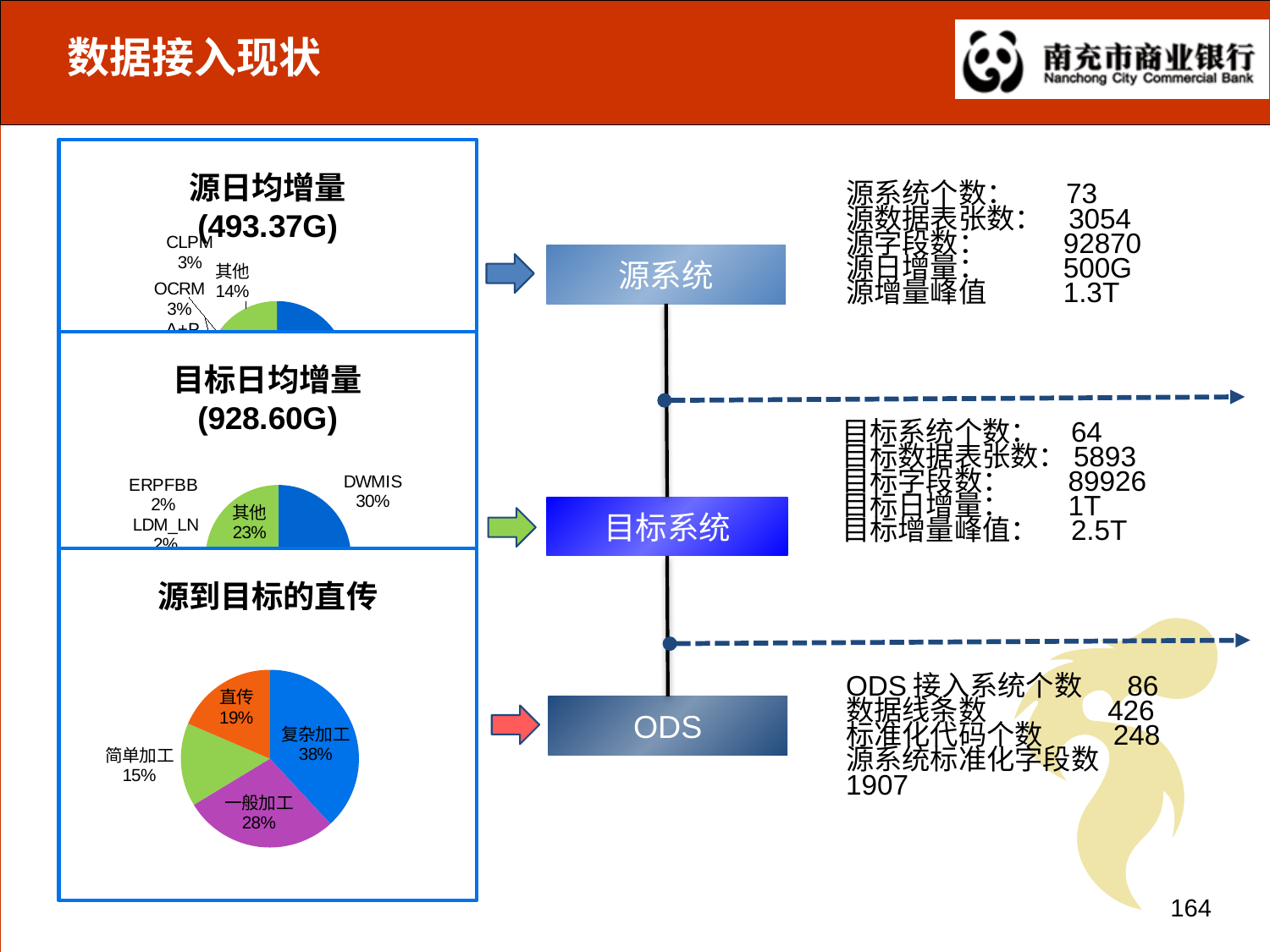

数据接入现状

### Chart: 源日均增量
(493.37G)

| Category | 数据量(G) |
|---|---|
| CCBS | 150.05607816670118 |
| CMISII | 145.5 |
| ERPF | 16.41061720903963 |
| ICS | 15.13714401144532 |
| CCBFS | 14.681626720353998 |
| A+P | 23.1 |
| OCRM | 13.67456149030478 |
| CLPM | 12.82983372826133 |
| 其他 | 65.3 |
源系统个数：       73
源数据表张数：   3054
源字段数：           92870
源日增量：           500G
源增量峰值           1.3T
源系统

### Chart: 目标日均增量
(928.60G)

| Category | 数据量（G） |
|---|---|
| DWMIS | 304.5427 |
| CMISII | 156.22763567324634 |
| OAS | 99.00693495571582 |
| ODSB | 77.09916327893795 |
| CCDA | 65.76120000000044 |
| ORAS | 26.19743089843545 |
| LDM_LN | 24.324737602844824 |
| ERPFBB | 24.059297814033886 |
| 其他 | 230.6 |
目标系统个数：    64
目标数据表张数：5893
目标字段数：        89926
目标日增量：        1T
目标增量峰值：    2.5T
目标系统

### Chart: 源到目标的直传

| Category |  |
|---|---|
| 复杂加工 | 2468.0 |
| 一般加工 | 1825.0 |
| 简单加工 | 981.0 |
| 直传 | 1201.0 |
ODS接入系统个数      86
数据线条数                  426
标准化代码个数          248
源系统标准化字段数  1907
ODS

164